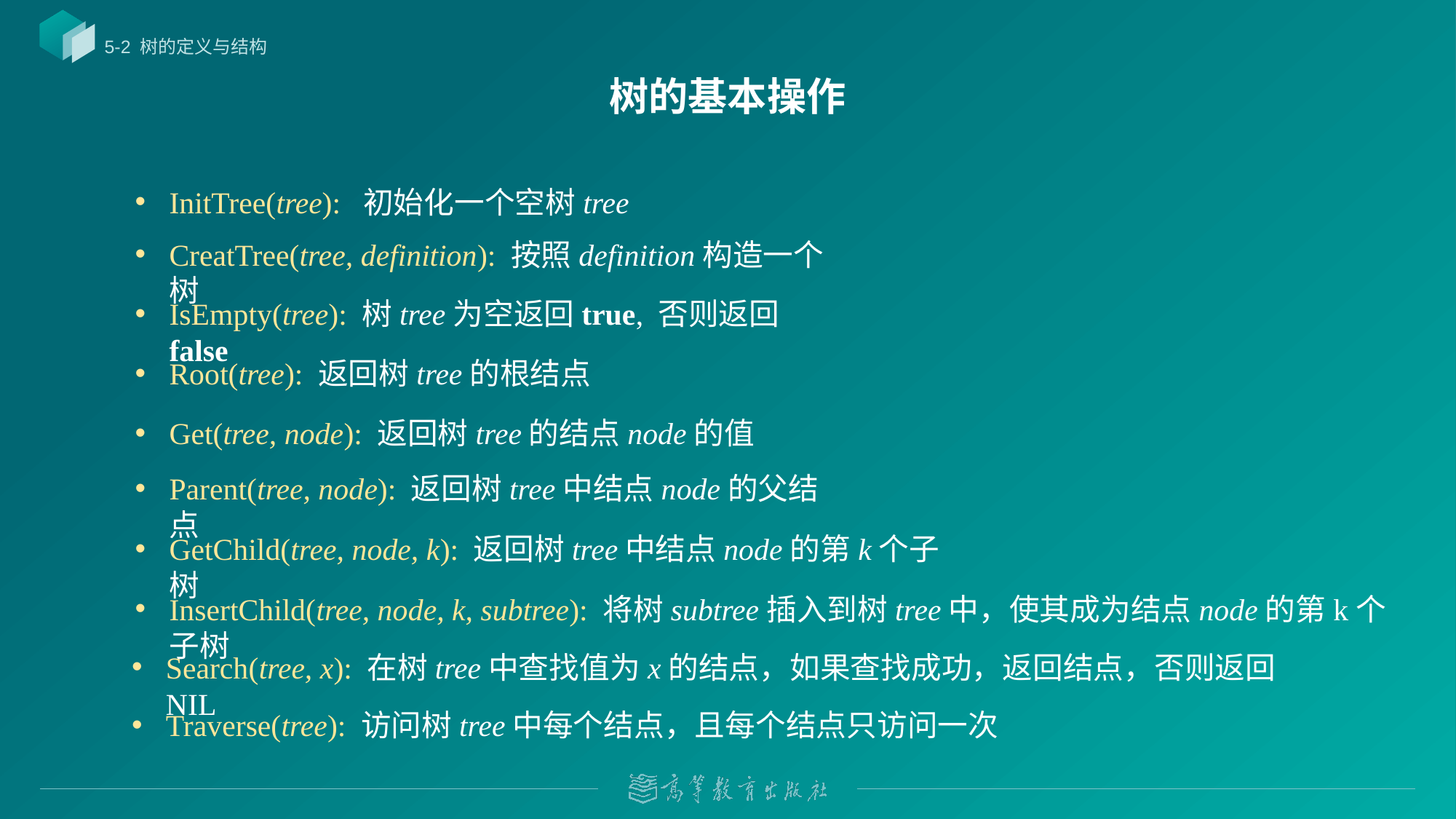

5-2 树的定义与结构
# 树的基本操作

InitTree(tree):  初始化一个空树tree
CreatTree(tree, definition): 按照definition构造一个树
IsEmpty(tree): 树tree为空返回true, 否则返回false
Root(tree): 返回树tree的根结点
Get(tree, node): 返回树tree的结点node的值
Parent(tree, node): 返回树tree中结点node的父结点
GetChild(tree, node, k): 返回树tree中结点node的第k个子树
InsertChild(tree, node, k, subtree): 将树subtree插入到树tree中，使其成为结点node的第k个子树
Search(tree, x): 在树tree中查找值为x的结点，如果查找成功，返回结点，否则返回NIL
Traverse(tree): 访问树tree中每个结点，且每个结点只访问一次